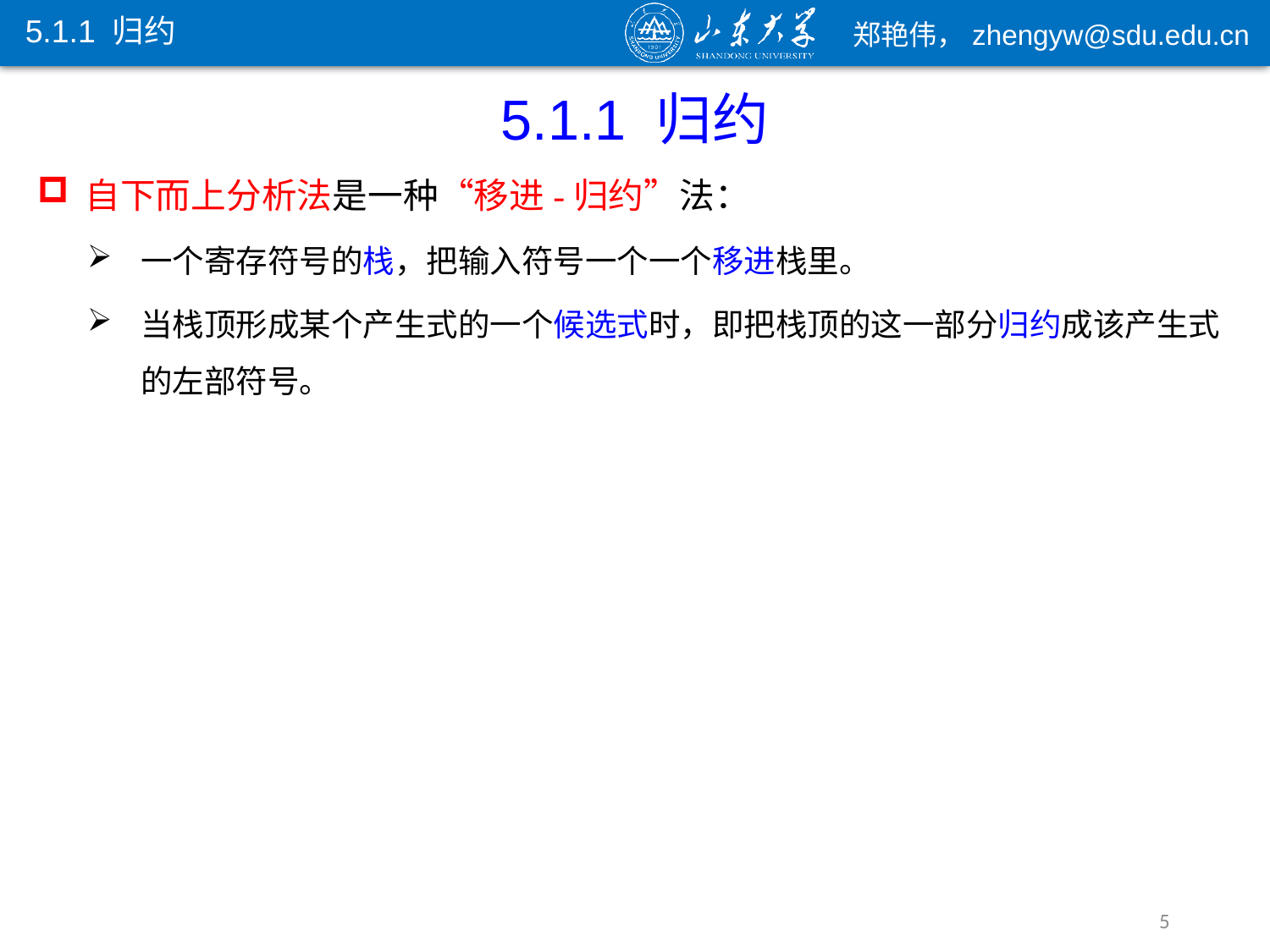

5.1.1 归约
5.1.1 归约
自下而上分析法是一种“移进-归约”法：
一个寄存符号的栈，把输入符号一个一个移进栈里。
当栈顶形成某个产生式的一个候选式时，即把栈顶的这一部分归约成该产生式的左部符号。
5